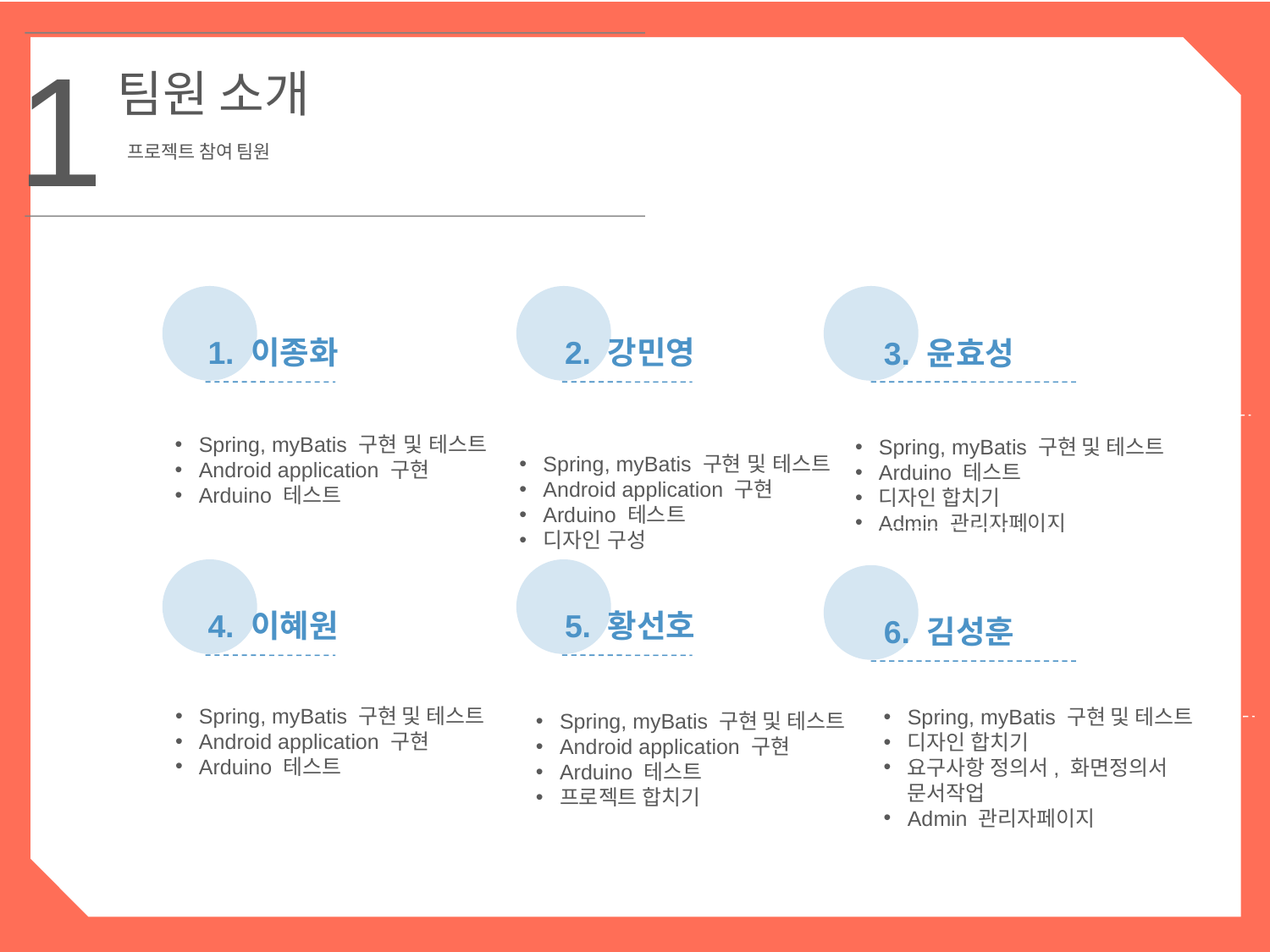

1

팀원 소개
프로젝트 참여 팀원

1. 이종화
2. 강민영
3. 윤효성

Spring, myBatis 구현 및 테스트
Android application 구현
Arduino 테스트

Spring, myBatis 구현 및 테스트
Android application 구현
Arduino 테스트
디자인 구성
Spring, myBatis 구현 및 테스트
Arduino 테스트
디자인 합치기
Admin 관리자페이지

4. 이혜원
5. 황선호
6. 김성훈
Spring, myBatis 구현 및 테스트
Android application 구현
Arduino 테스트
Spring, myBatis 구현 및 테스트
디자인 합치기
요구사항 정의서, 화면정의서 문서작업
Admin 관리자페이지
Spring, myBatis 구현 및 테스트
Android application 구현
Arduino 테스트
프로젝트 합치기